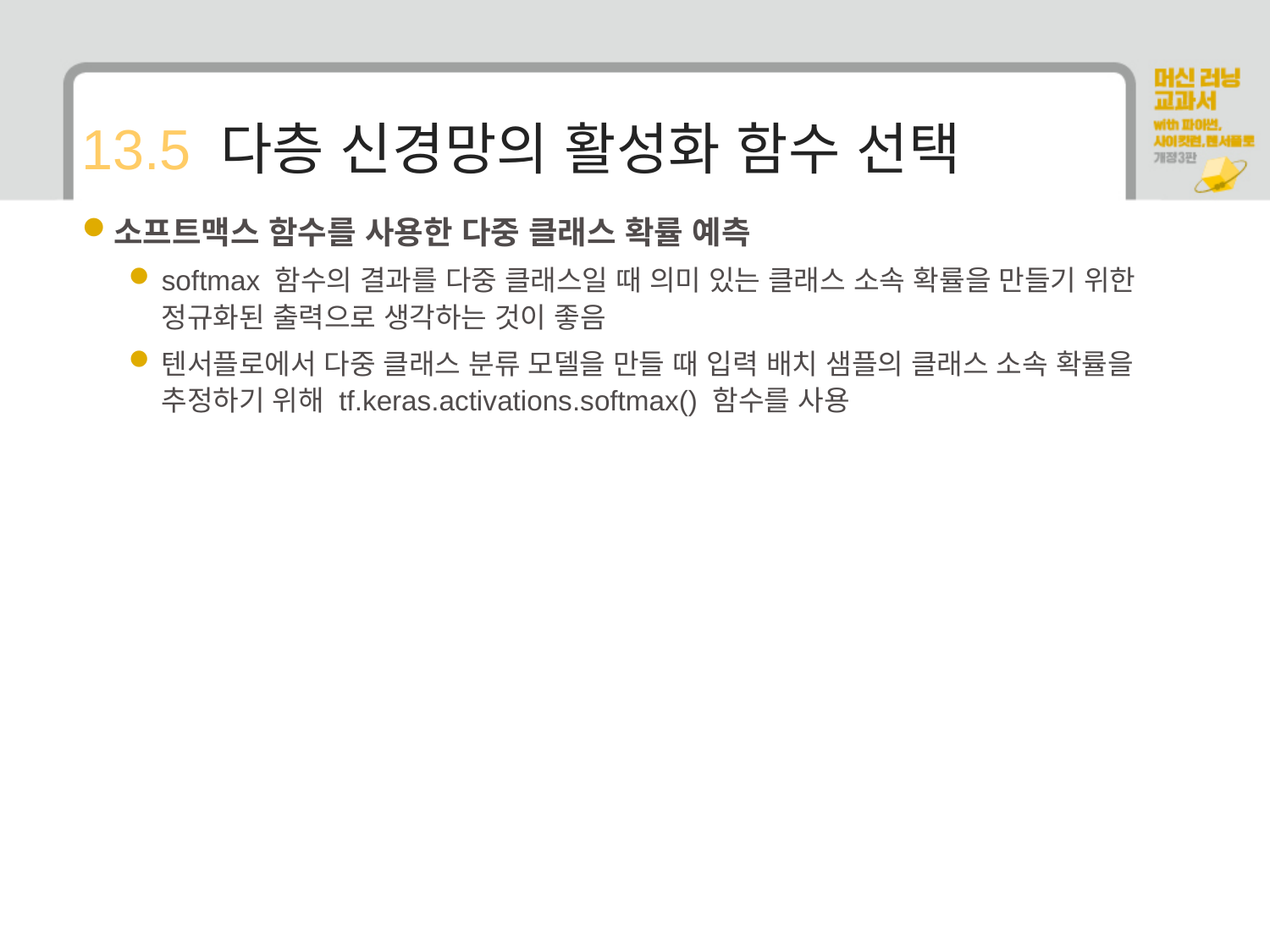

# 13.5 다층 신경망의 활성화 함수 선택
소프트맥스 함수를 사용한 다중 클래스 확률 예측
softmax 함수의 결과를 다중 클래스일 때 의미 있는 클래스 소속 확률을 만들기 위한 정규화된 출력으로 생각하는 것이 좋음
텐서플로에서 다중 클래스 분류 모델을 만들 때 입력 배치 샘플의 클래스 소속 확률을 추정하기 위해 tf.keras.activations.softmax() 함수를 사용